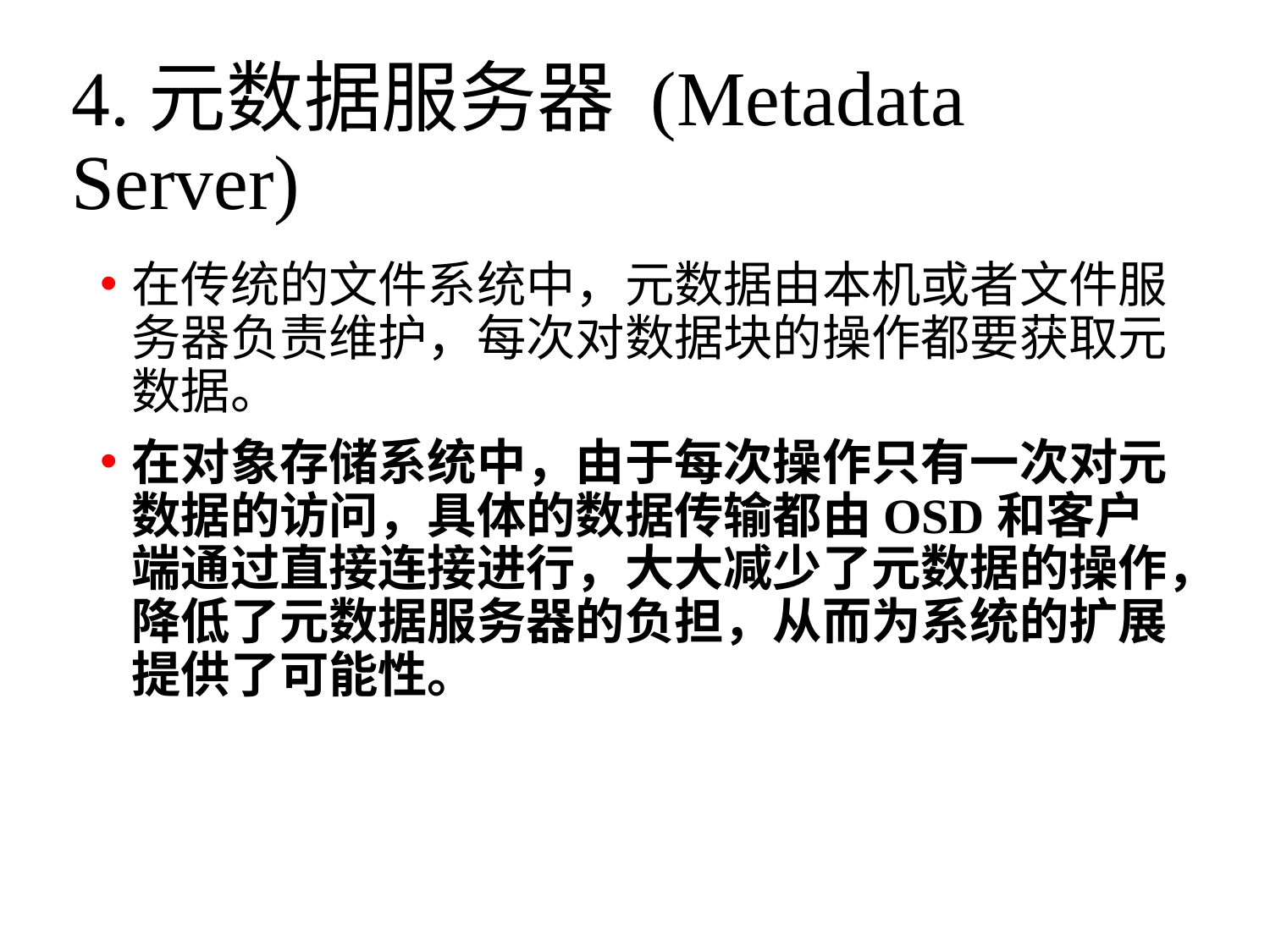

# 4.元数据服务器 (Metadata Server)
在传统的文件系统中，元数据由本机或者文件服务器负责维护，每次对数据块的操作都要获取元数据。
在对象存储系统中，由于每次操作只有一次对元数据的访问，具体的数据传输都由OSD和客户端通过直接连接进行，大大减少了元数据的操作，降低了元数据服务器的负担，从而为系统的扩展提供了可能性。